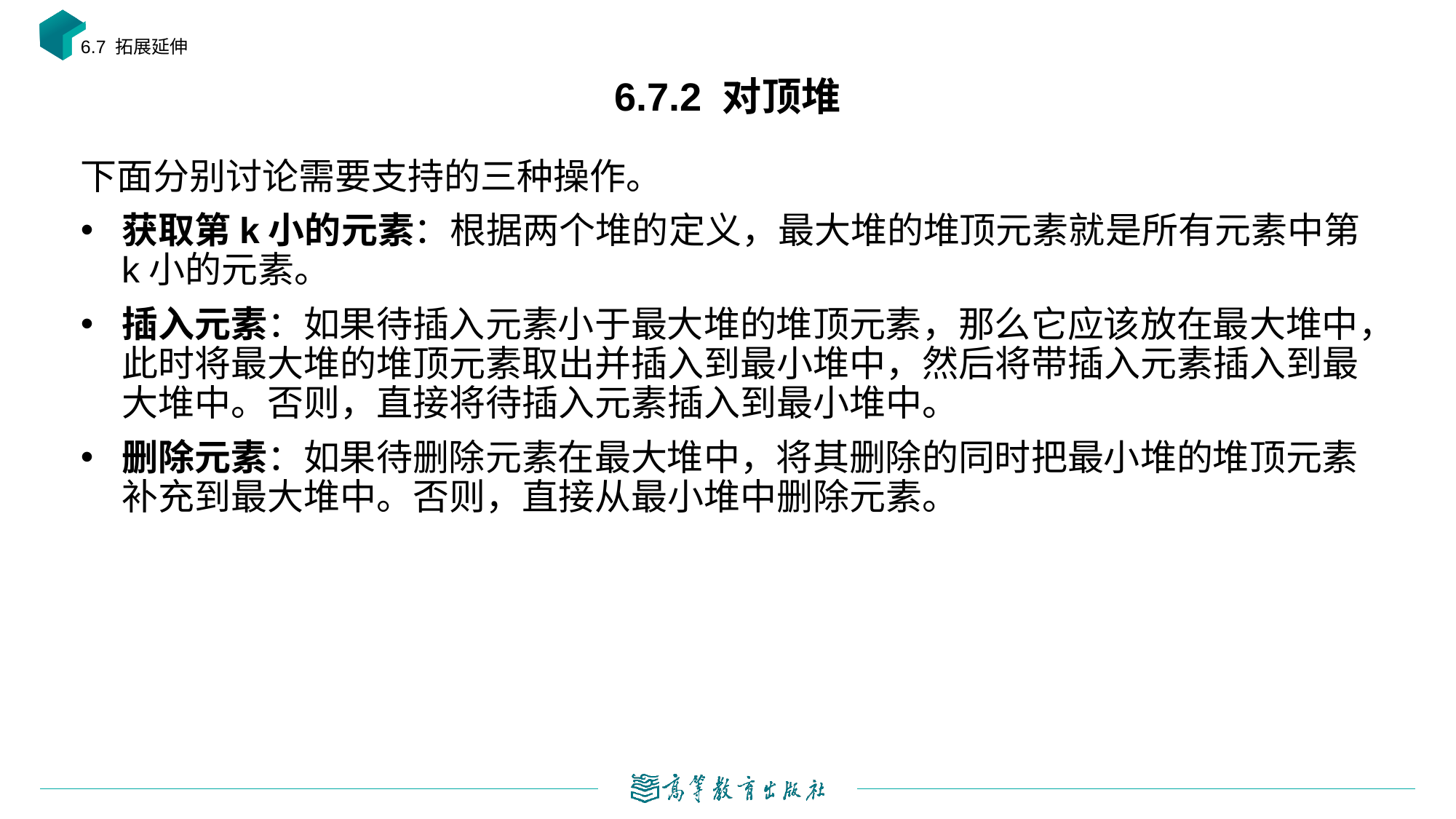

6.7 拓展延伸

# 6.7.2 对顶堆
下面分别讨论需要支持的三种操作。
获取第k小的元素：根据两个堆的定义，最大堆的堆顶元素就是所有元素中第k小的元素。
插入元素：如果待插入元素小于最大堆的堆顶元素，那么它应该放在最大堆中，此时将最大堆的堆顶元素取出并插入到最小堆中，然后将带插入元素插入到最大堆中。否则，直接将待插入元素插入到最小堆中。
删除元素：如果待删除元素在最大堆中，将其删除的同时把最小堆的堆顶元素补充到最大堆中。否则，直接从最小堆中删除元素。